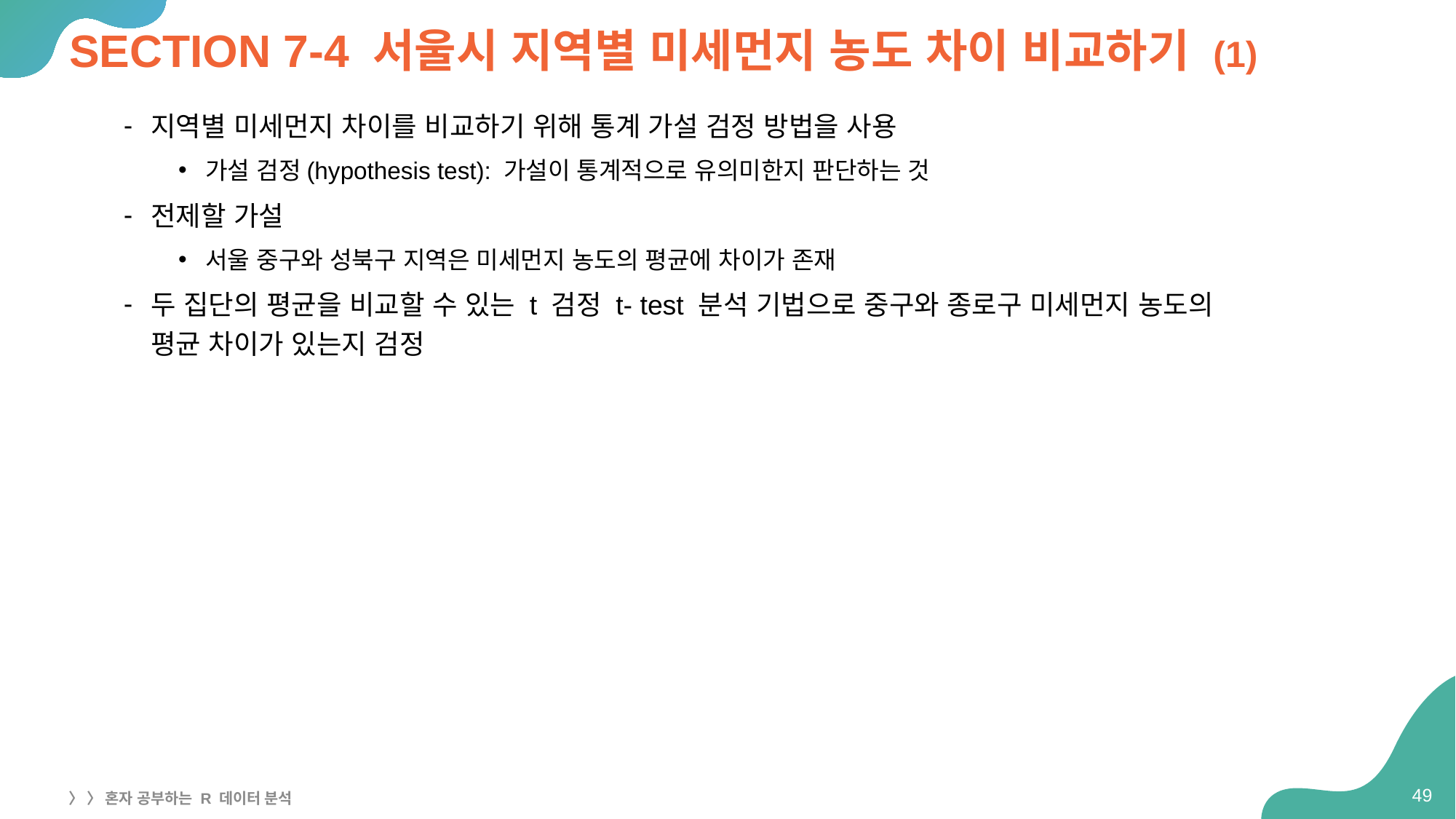

# SECTION 7-4 서울시 지역별 미세먼지 농도 차이 비교하기 (1)
지역별 미세먼지 차이를 비교하기 위해 통계 가설 검정 방법을 사용
가설 검정(hypothesis test): 가설이 통계적으로 유의미한지 판단하는 것
전제할 가설
서울 중구와 성북구 지역은 미세먼지 농도의 평균에 차이가 존재
두 집단의 평균을 비교할 수 있는 t 검정 t- test 분석 기법으로 중구와 종로구 미세먼지 농도의
평균 차이가 있는지 검정
49
〉 〉 혼자 공부하는 R 데이터 분석